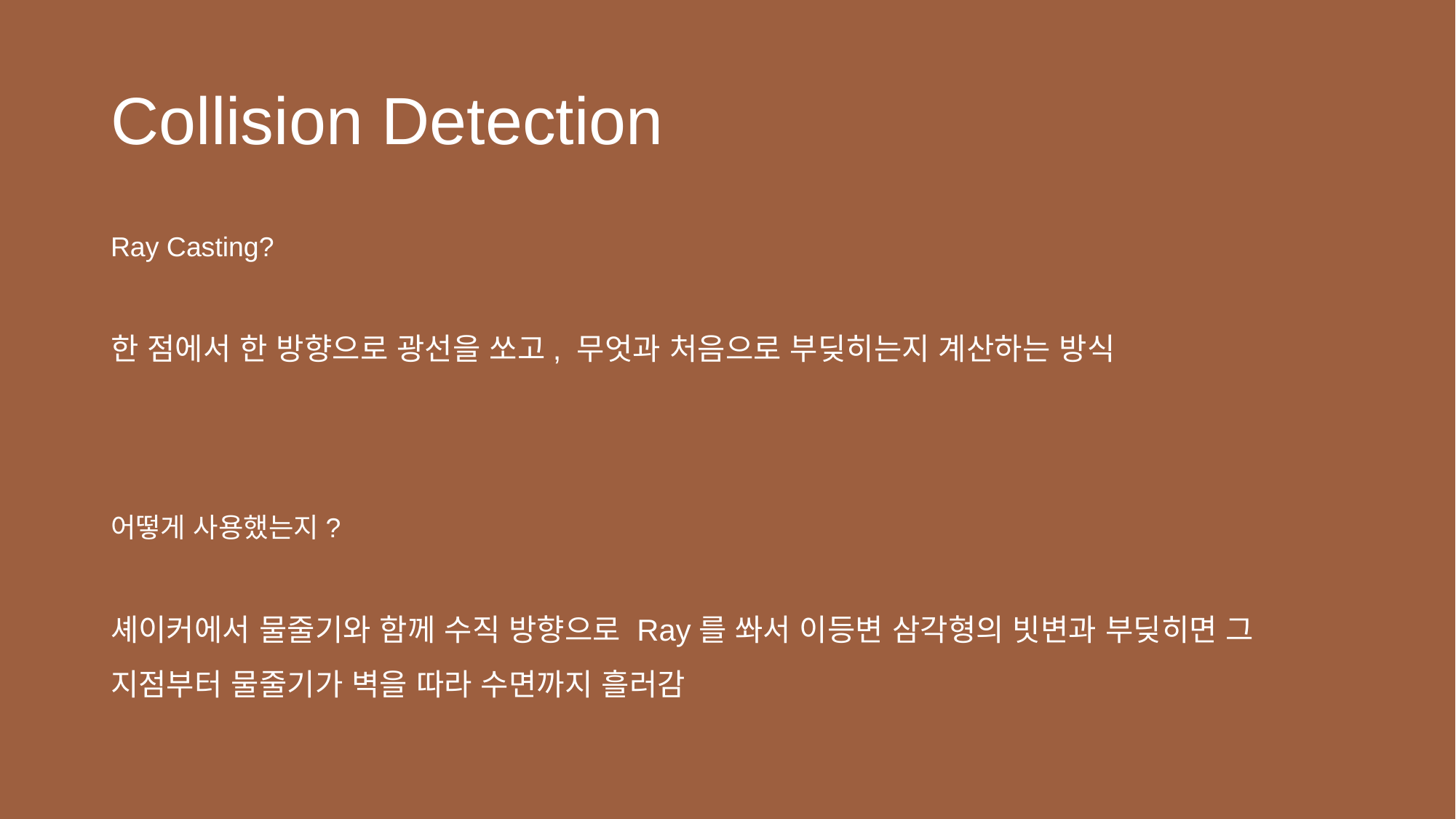

# Collision Detection
Ray Casting?

한 점에서 한 방향으로 광선을 쏘고, 무엇과 처음으로 부딪히는지 계산하는 방식
어떻게 사용했는지?

셰이커에서 물줄기와 함께 수직 방향으로 Ray를 쏴서 이등변 삼각형의 빗변과 부딪히면 그 지점부터 물줄기가 벽을 따라 수면까지 흘러감